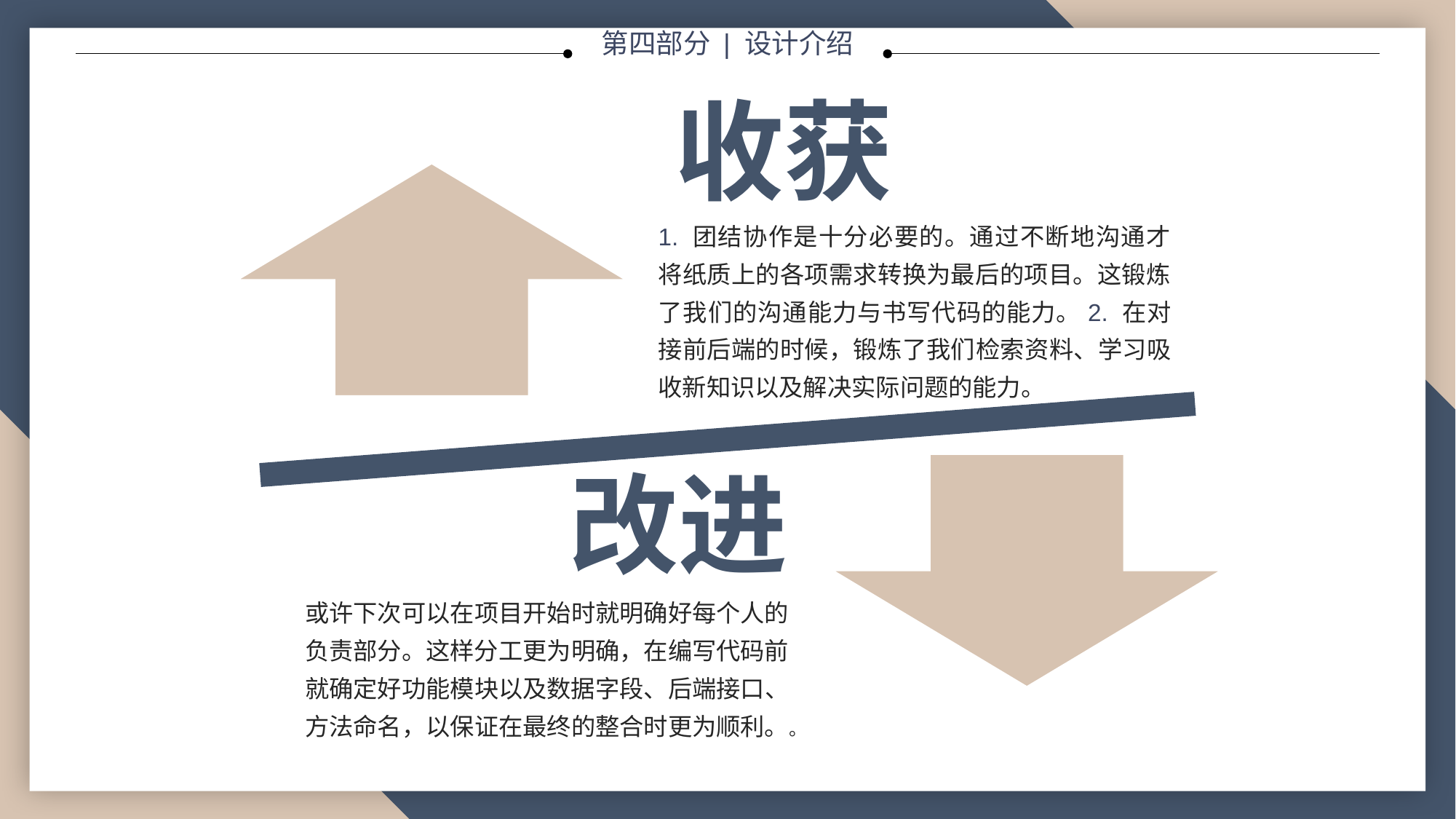

第四部分 | 设计介绍
收获

1. 团结协作是十分必要的。通过不断地沟通才将纸质上的各项需求转换为最后的项目。这锻炼了我们的沟通能力与书写代码的能力。2. 在对接前后端的时候，锻炼了我们检索资料、学习吸收新知识以及解决实际问题的能力。

改进

或许下次可以在项目开始时就明确好每个人的负责部分。这样分工更为明确，在编写代码前就确定好功能模块以及数据字段、后端接口、方法命名，以保证在最终的整合时更为顺利。。